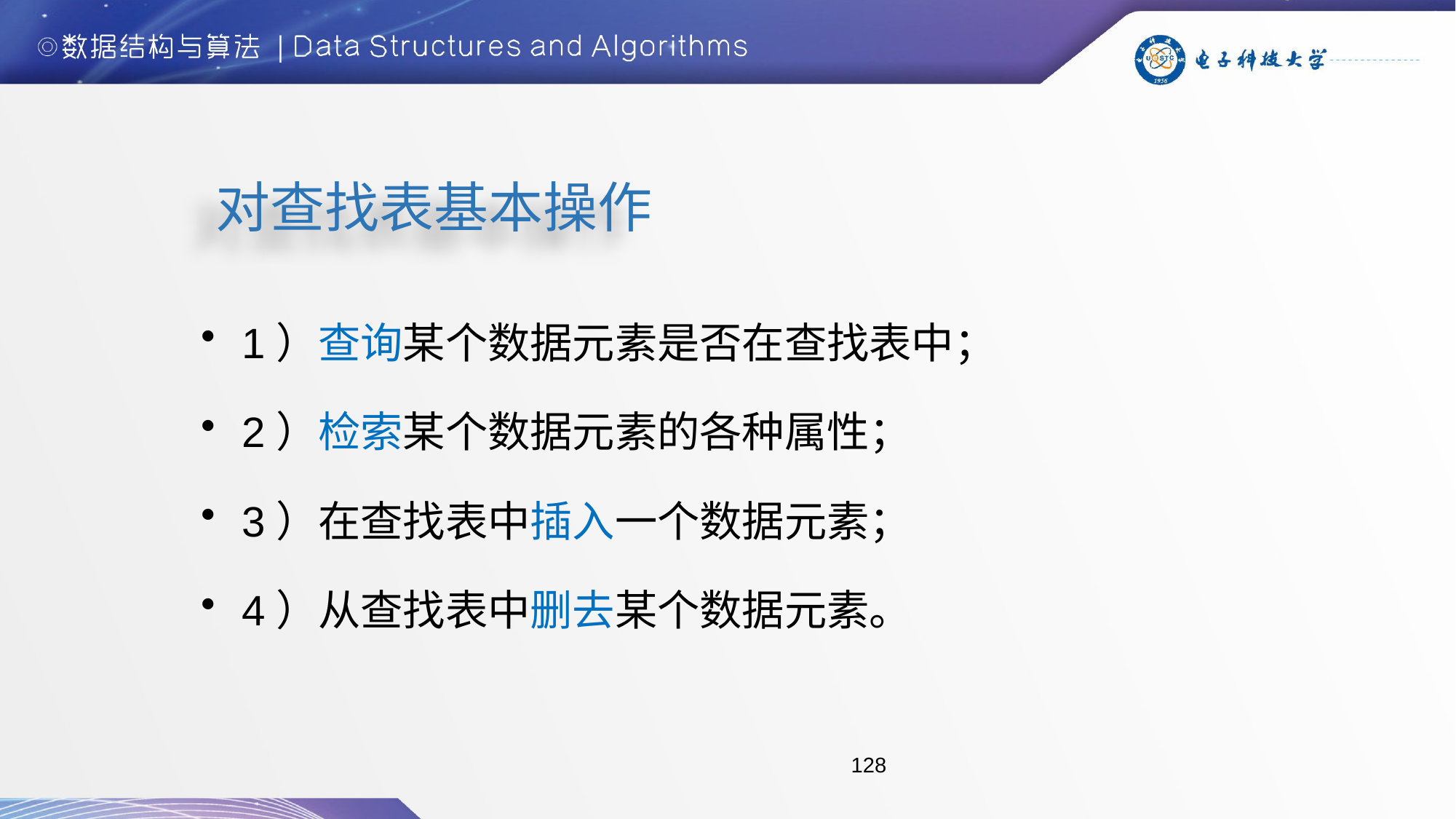

对查找表基本操作
1）查询某个数据元素是否在查找表中；
2）检索某个数据元素的各种属性；
3）在查找表中插入一个数据元素；
4）从查找表中删去某个数据元素。
128